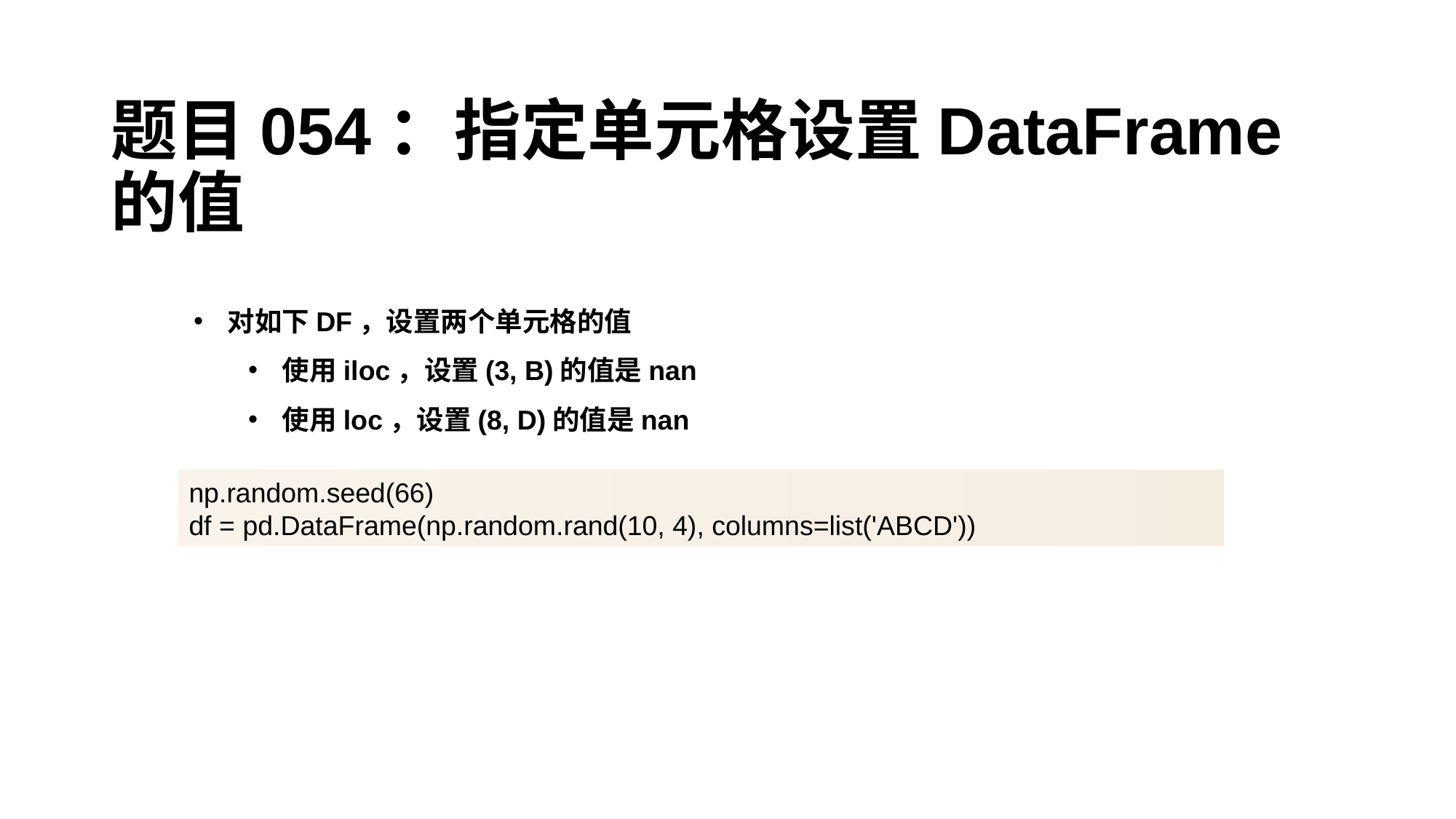

# 题目054：指定单元格设置DataFrame的值
对如下DF，设置两个单元格的值
使用iloc，设置(3, B)的值是nan
使用loc，设置(8, D)的值是nan
np.random.seed(66)
df = pd.DataFrame(np.random.rand(10, 4), columns=list('ABCD'))